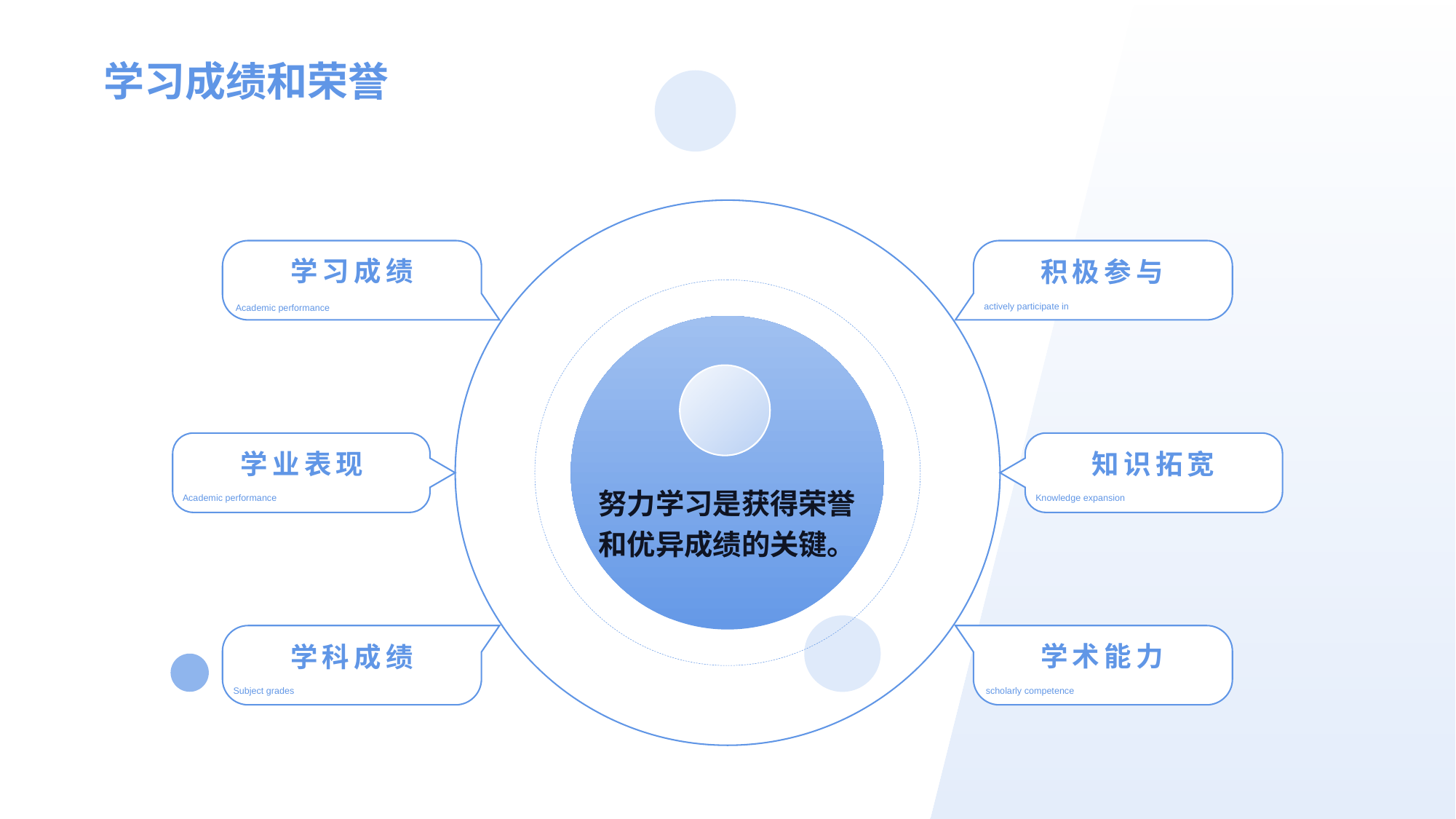

学习成绩和荣誉

学习成绩

积极参与

actively participate in
Academic performance

知识拓宽
学业表现
努力学习是获得荣誉和优异成绩的关键。
Academic performance
Knowledge expansion

学术能力

学科成绩

Subject grades
scholarly competence
实践经验和社团活动